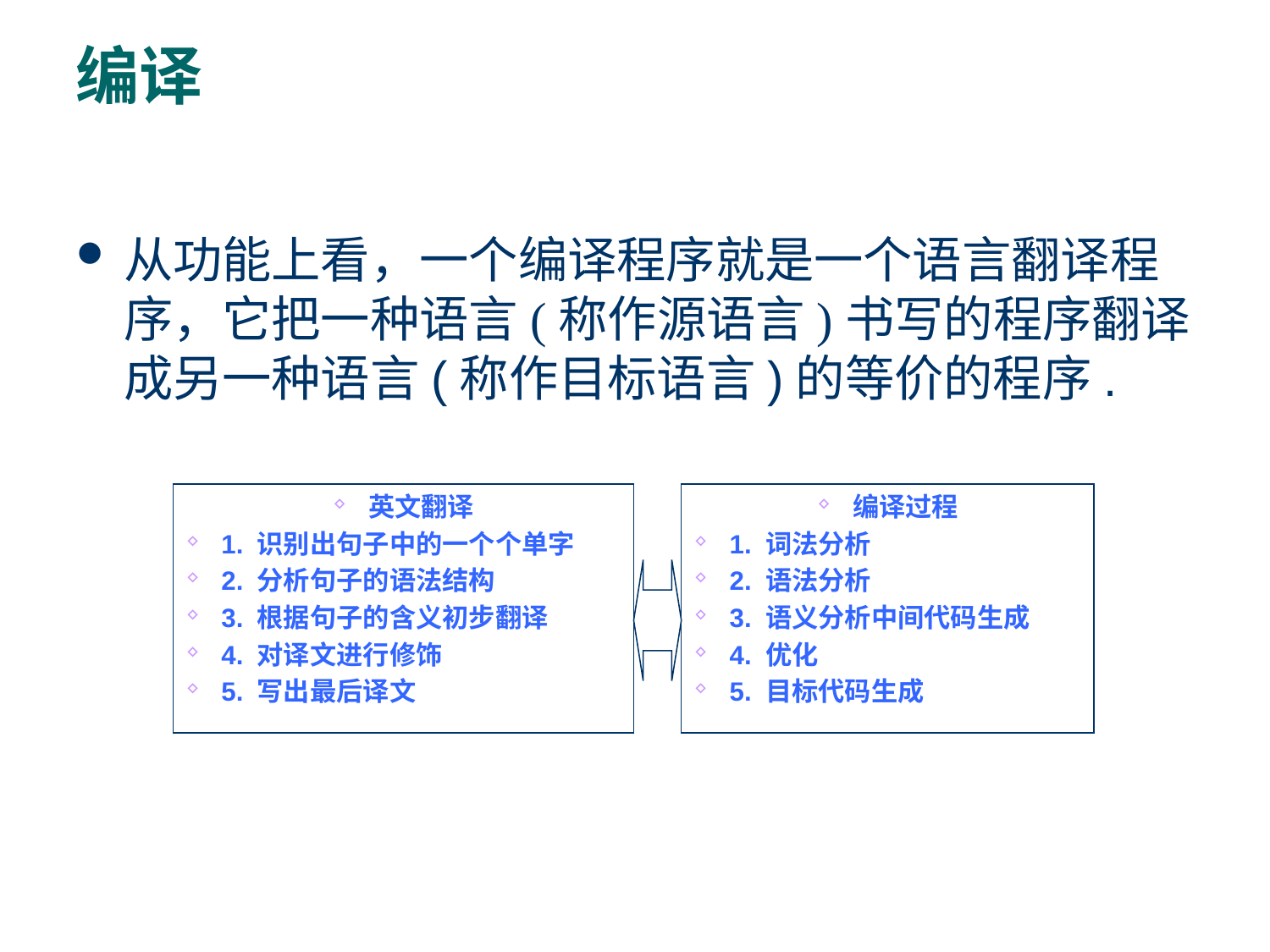

# 编译
从功能上看，一个编译程序就是一个语言翻译程序，它把一种语言(称作源语言)书写的程序翻译成另一种语言(称作目标语言)的等价的程序.
英文翻译
1. 识别出句子中的一个个单字
2. 分析句子的语法结构
3. 根据句子的含义初步翻译
4. 对译文进行修饰
5. 写出最后译文
编译过程
1. 词法分析
2. 语法分析
3. 语义分析中间代码生成
4. 优化
5. 目标代码生成